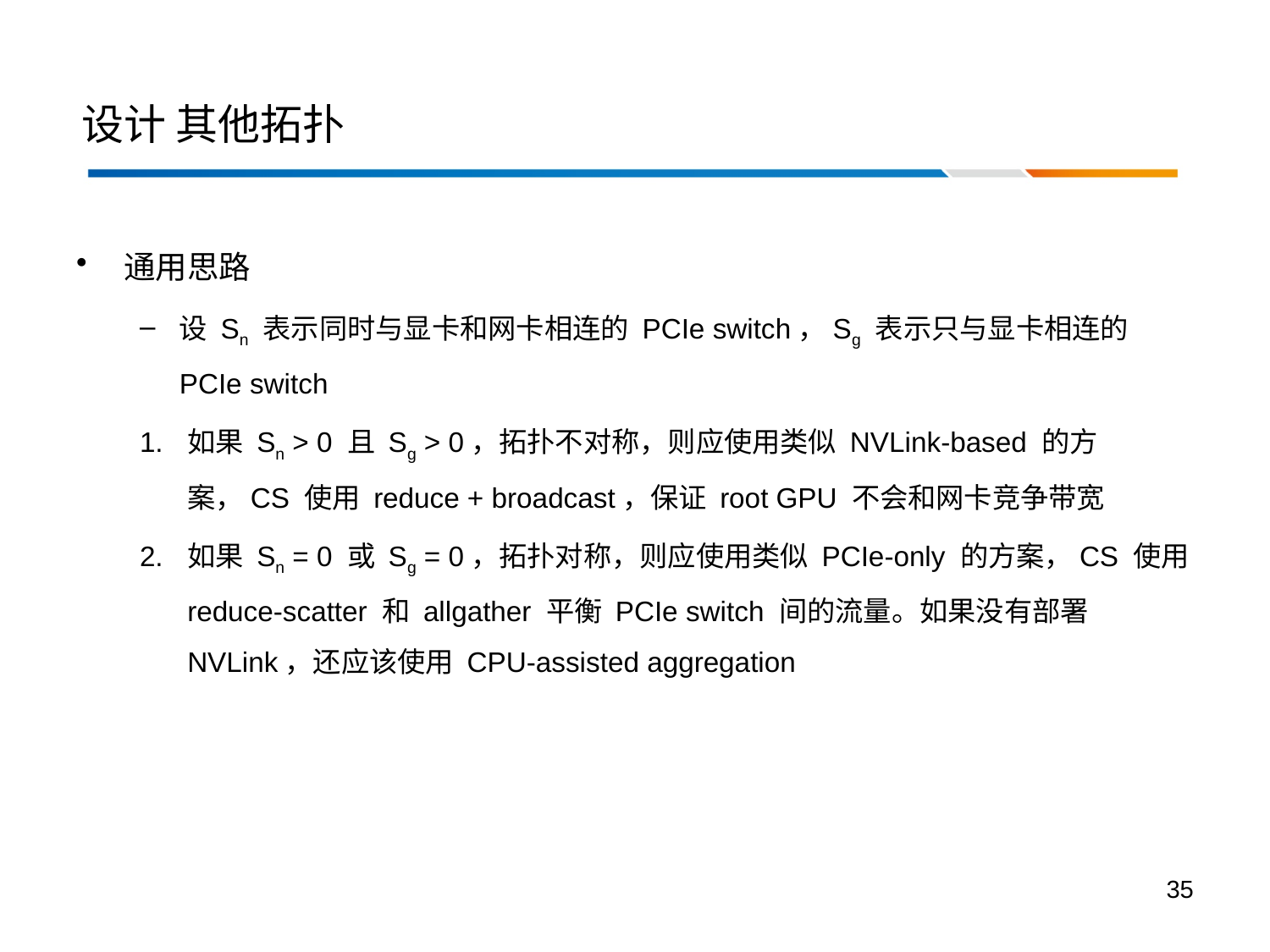

# 设计 其他拓扑
通用思路
设 Sn 表示同时与显卡和网卡相连的 PCIe switch，Sg 表示只与显卡相连的 PCIe switch
如果 Sn > 0 且 Sg > 0，拓扑不对称，则应使用类似 NVLink-based 的方案，CS 使用 reduce + broadcast，保证 root GPU 不会和网卡竞争带宽
如果 Sn = 0 或 Sg = 0，拓扑对称，则应使用类似 PCIe-only 的方案，CS 使用 reduce-scatter 和 allgather 平衡 PCIe switch 间的流量。如果没有部署 NVLink，还应该使用 CPU-assisted aggregation

35